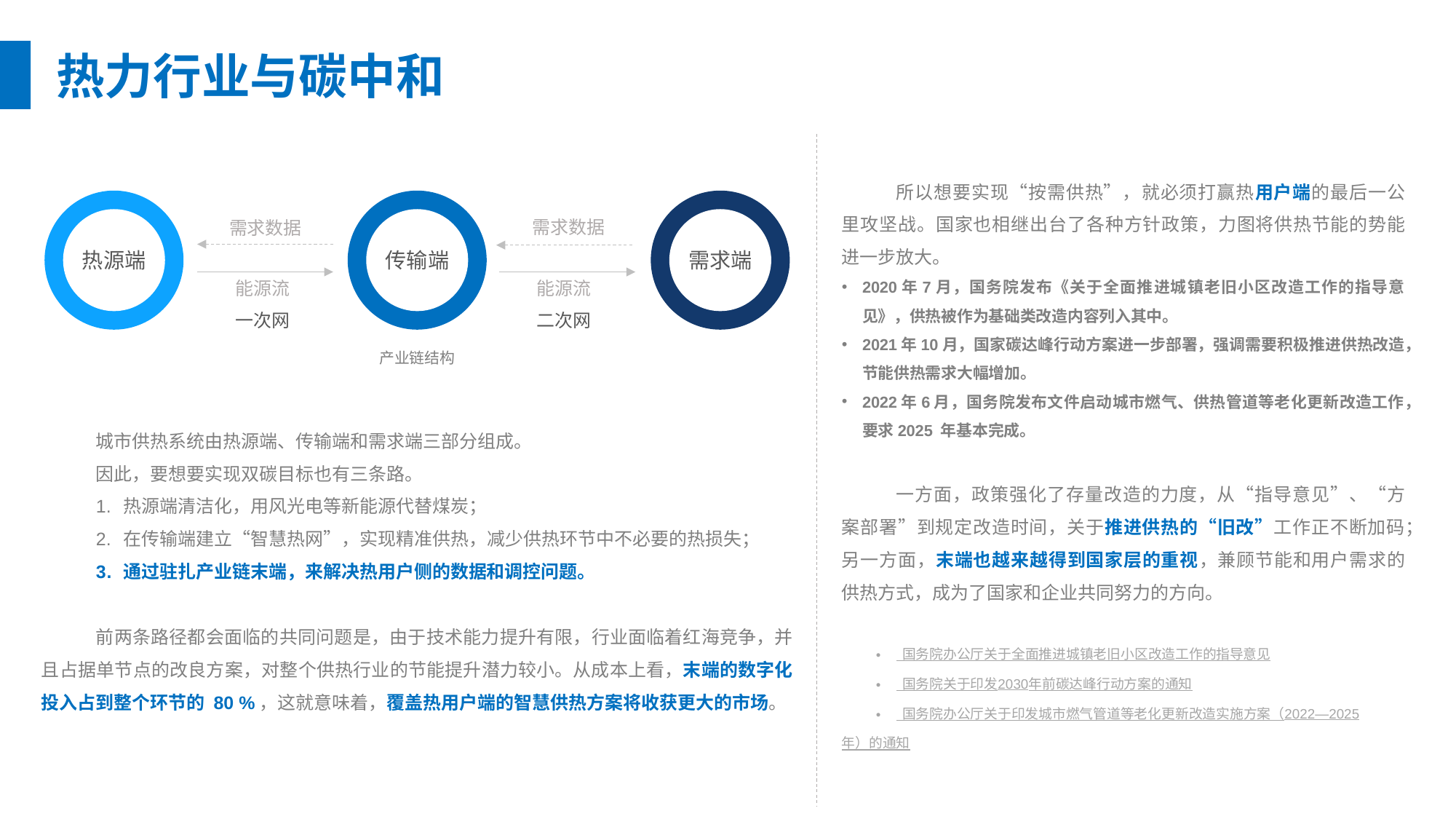

热力行业与碳中和

所以想要实现“按需供热”，就必须打赢热用户端的最后一公里攻坚战。国家也相继出台了各种方针政策，力图将供热节能的势能进一步放大。
2020年7月，国务院发布《关于全面推进城镇老旧小区改造工作的指导意见》，供热被作为基础类改造内容列入其中。
2021年10月，国家碳达峰行动方案进一步部署，强调需要积极推进供热改造，节能供热需求大幅增加。
2022年6月，国务院发布文件启动城市燃气、供热管道等老化更新改造工作，要求2025 年基本完成。

一方面，政策强化了存量改造的力度，从“指导意见”、“方案部署”到规定改造时间，关于推进供热的“旧改”工作正不断加码；另一方面，末端也越来越得到国家层的重视，兼顾节能和用户需求的供热方式，成为了国家和企业共同努力的方向。

  国务院办公厅关于全面推进城镇老旧小区改造工作的指导意见
  国务院关于印发2030年前碳达峰行动方案的通知
  国务院办公厅关于印发城市燃气管道等老化更新改造实施方案（2022—2025年）的通知

需求端

热源端

传输端
需求数据
需求数据
能源流
能源流
一次网
二次网
产业链结构
城市供热系统由热源端、传输端和需求端三部分组成。
因此，要想要实现双碳目标也有三条路。
热源端清洁化，用风光电等新能源代替煤炭；
在传输端建立“智慧热网”，实现精准供热，减少供热环节中不必要的热损失；
通过驻扎产业链末端，来解决热用户侧的数据和调控问题。

前两条路径都会面临的共同问题是，由于技术能力提升有限，行业面临着红海竞争，并且占据单节点的改良方案，对整个供热行业的节能提升潜力较小。从成本上看，末端的数字化投入占到整个环节的 80 %，这就意味着，覆盖热用户端的智慧供热方案将收获更大的市场。